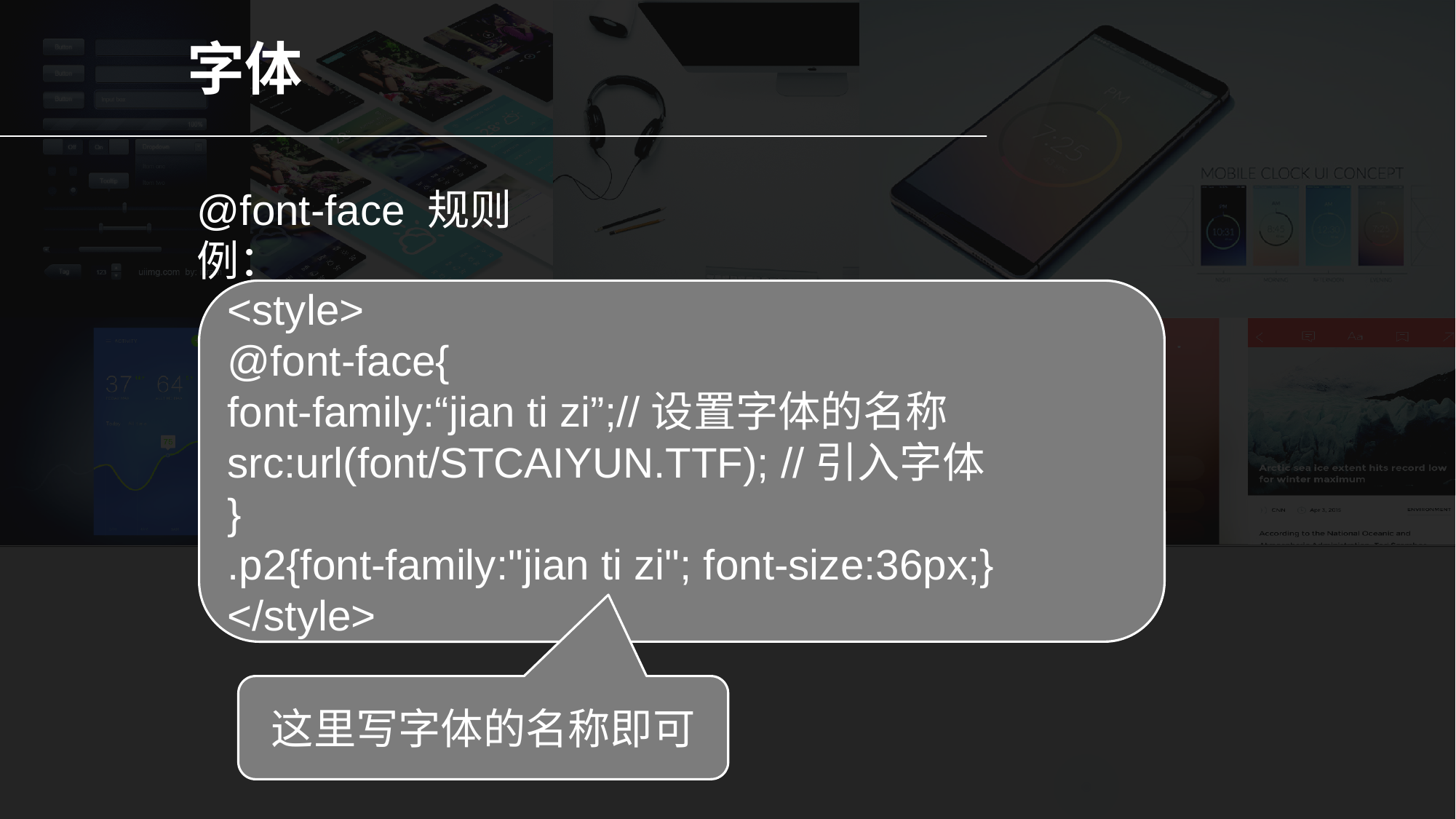

字体
@font-face 规则
例：

<style>
@font-face{
font-family:“jian ti zi”;//设置字体的名称
src:url(font/STCAIYUN.TTF); //引入字体
}
.p2{font-family:"jian ti zi"; font-size:36px;}
</style>
这里写字体的名称即可